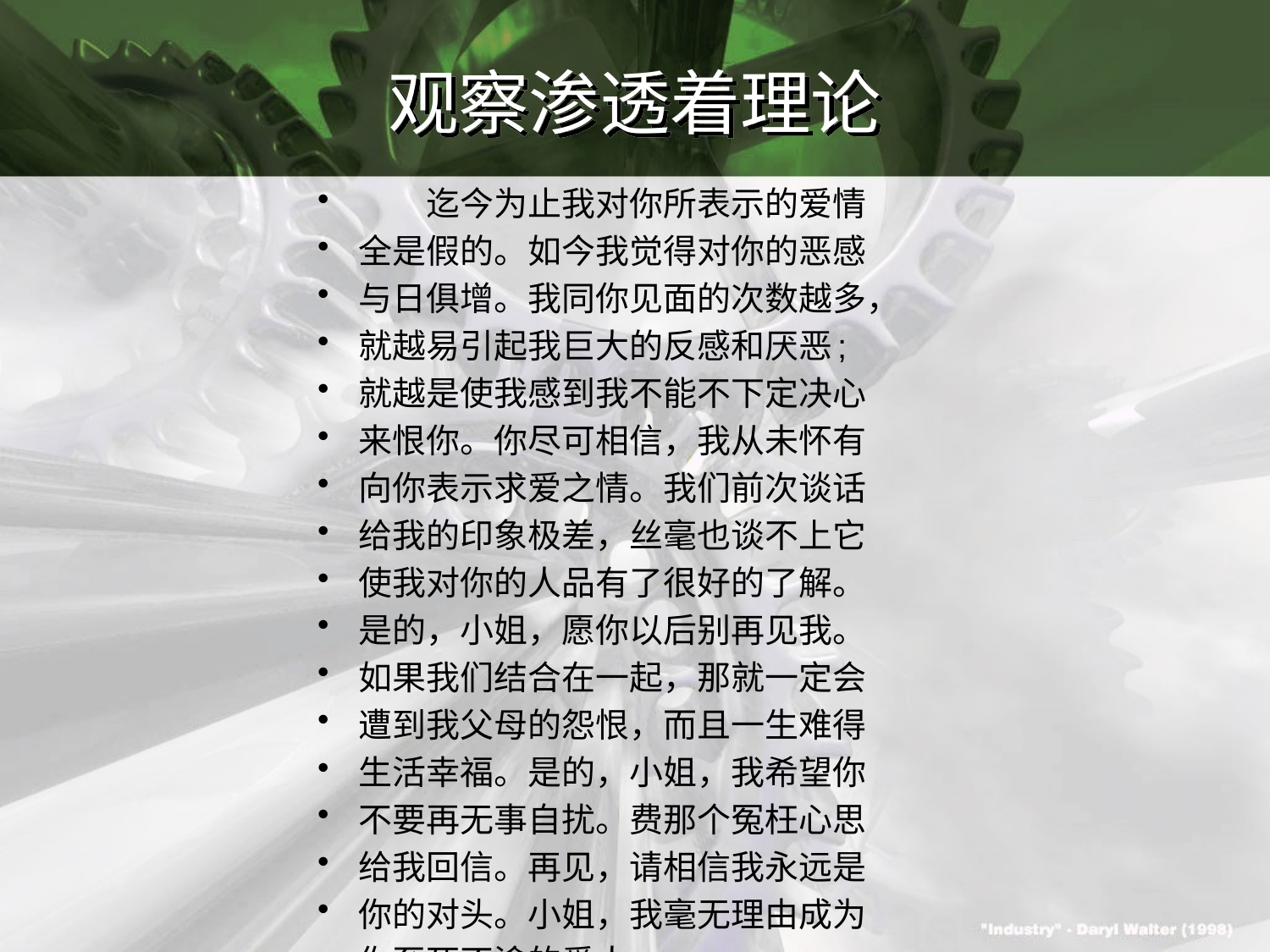

# 观察渗透着理论
　　迄今为止我对你所表示的爱情
全是假的。如今我觉得对你的恶感
与日俱增。我同你见面的次数越多，
就越易引起我巨大的反感和厌恶;
就越是使我感到我不能不下定决心
来恨你。你尽可相信，我从未怀有
向你表示求爱之情。我们前次谈话
给我的印象极差，丝毫也谈不上它
使我对你的人品有了很好的了解。
是的，小姐，愿你以后别再见我。
如果我们结合在一起，那就一定会
遭到我父母的怨恨，而且一生难得
生活幸福。是的，小姐，我希望你
不要再无事自扰。费那个冤枉心思
给我回信。再见，请相信我永远是
你的对头。小姐，我毫无理由成为
你至死不渝的爱人。